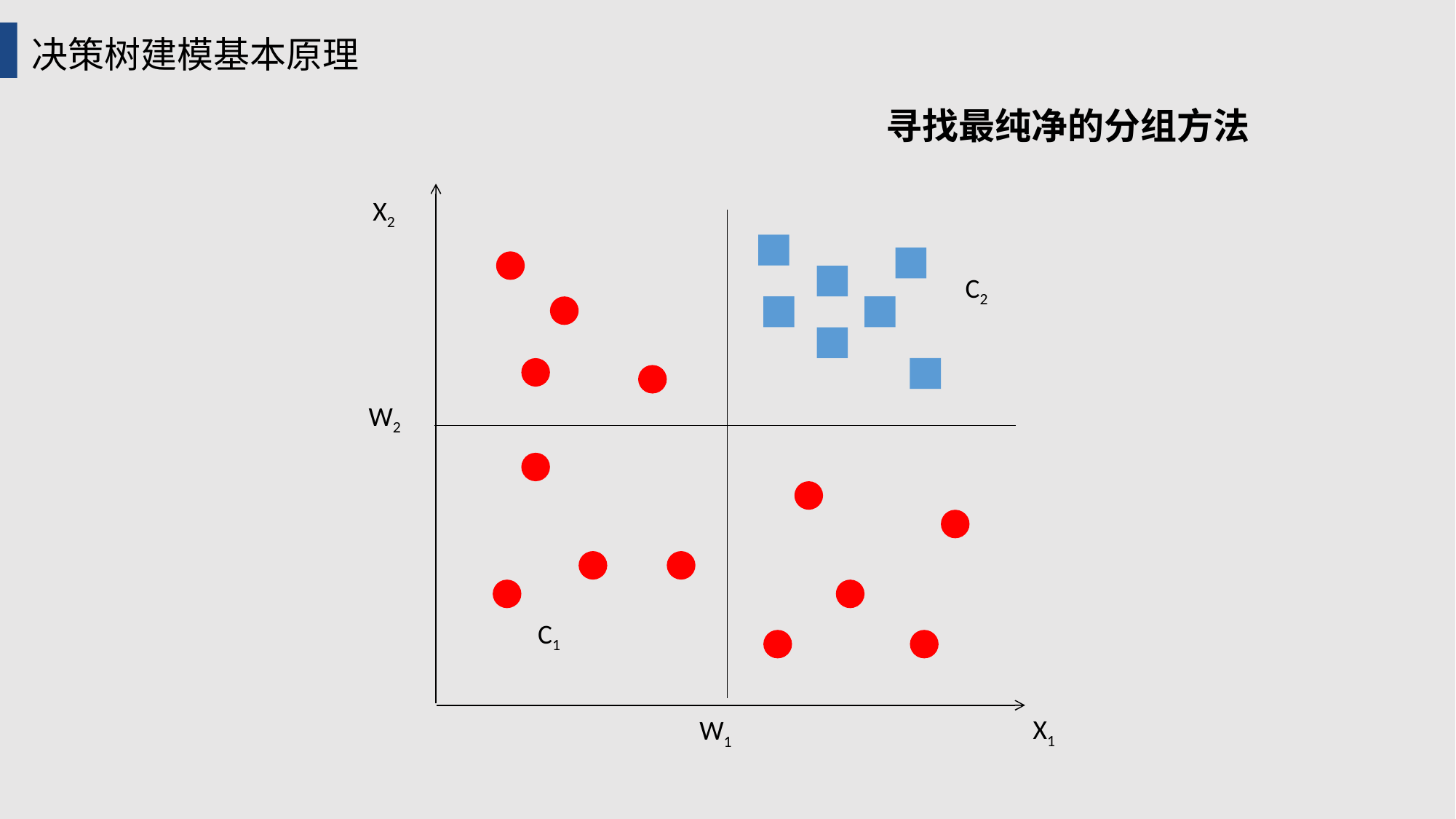

决策树建模基本原理
寻找最纯净的分组方法
X2

C2

W2

C1

X1
W1